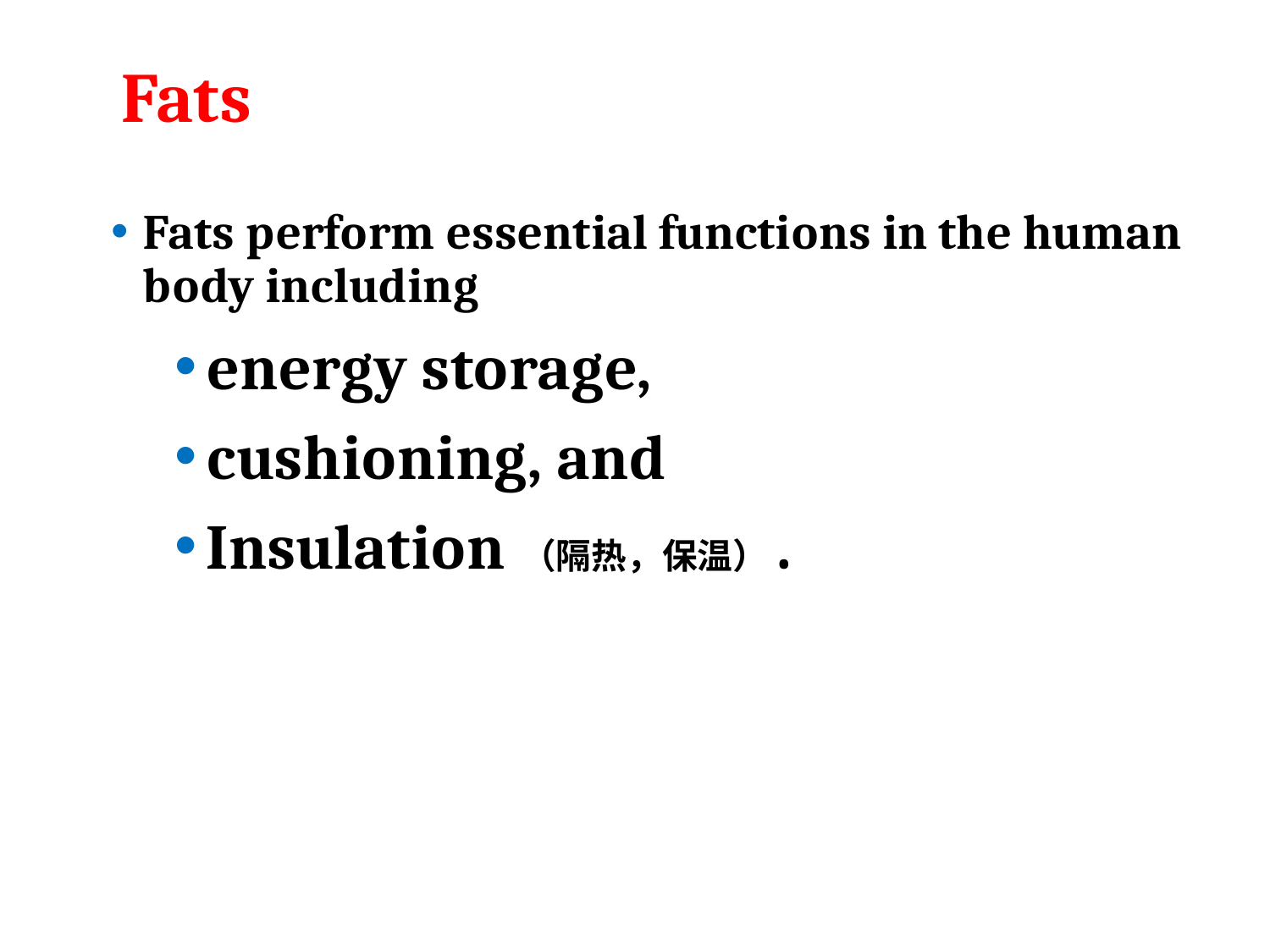

# Fats
Fats perform essential functions in the human body including
energy storage,
cushioning, and
Insulation（隔热，保温）.